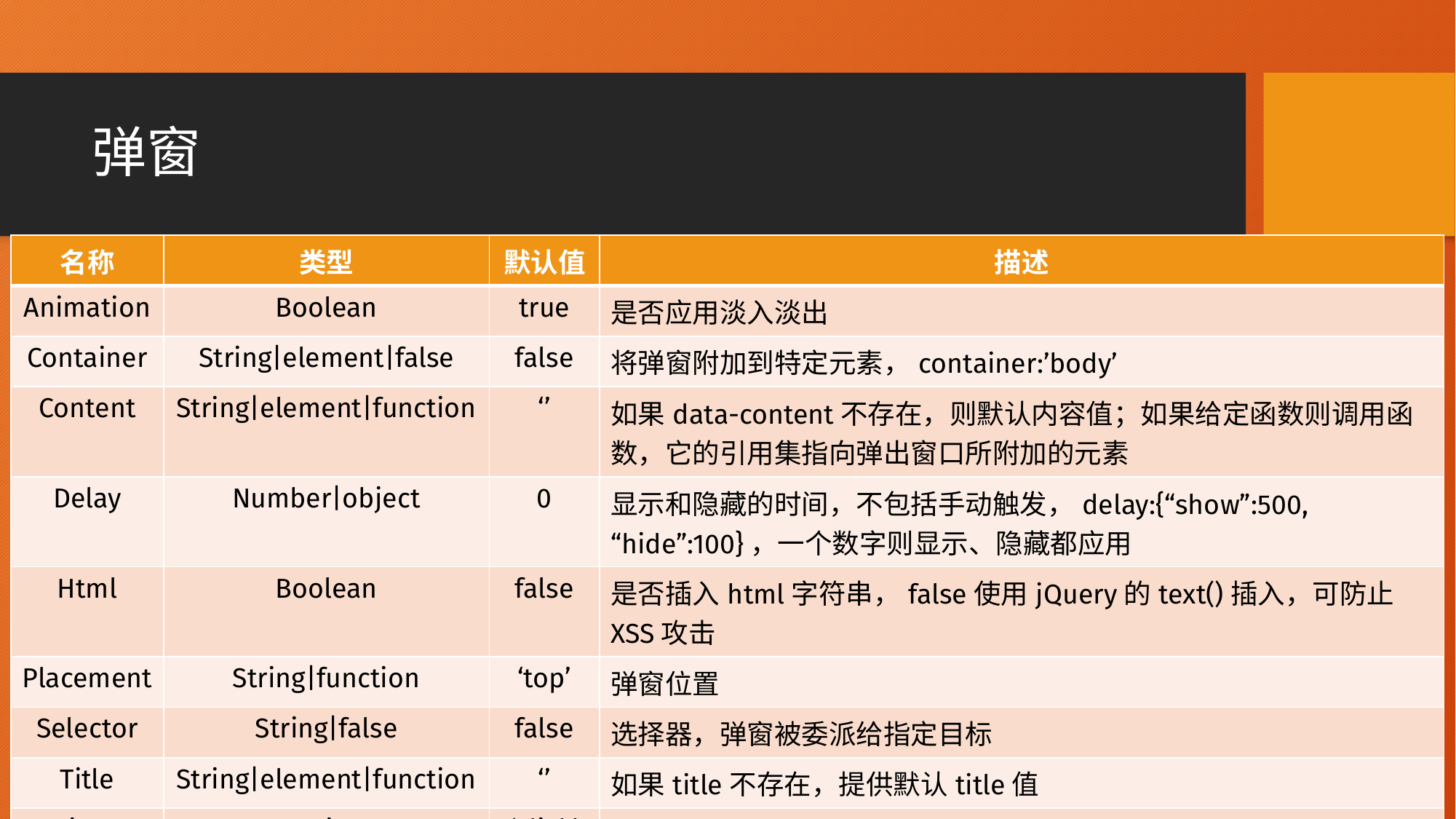

# 弹窗
| 名称 | 类型 | 默认值 | 描述 |
| --- | --- | --- | --- |
| Animation | Boolean | true | 是否应用淡入淡出 |
| Container | String|element|false | false | 将弹窗附加到特定元素，container:’body’ |
| Content | String|element|function | ‘’ | 如果data-content不存在，则默认内容值；如果给定函数则调用函数，它的引用集指向弹出窗口所附加的元素 |
| Delay | Number|object | 0 | 显示和隐藏的时间，不包括手动触发，delay:{“show”:500, “hide”:100}，一个数字则显示、隐藏都应用 |
| Html | Boolean | false | 是否插入html字符串，false使用jQuery的text()插入，可防止XSS攻击 |
| Placement | String|function | ‘top’ | 弹窗位置 |
| Selector | String|false | false | 选择器，弹窗被委派给指定目标 |
| Title | String|element|function | ‘’ | 如果title不存在，提供默认title值 |
| Trigger | String | ‘click’ | 触发方式，click、hover、focus、manual，多种方式空格分隔 |
| Offset | Number|string | 0 | 弹窗相对于目标的偏移量 |